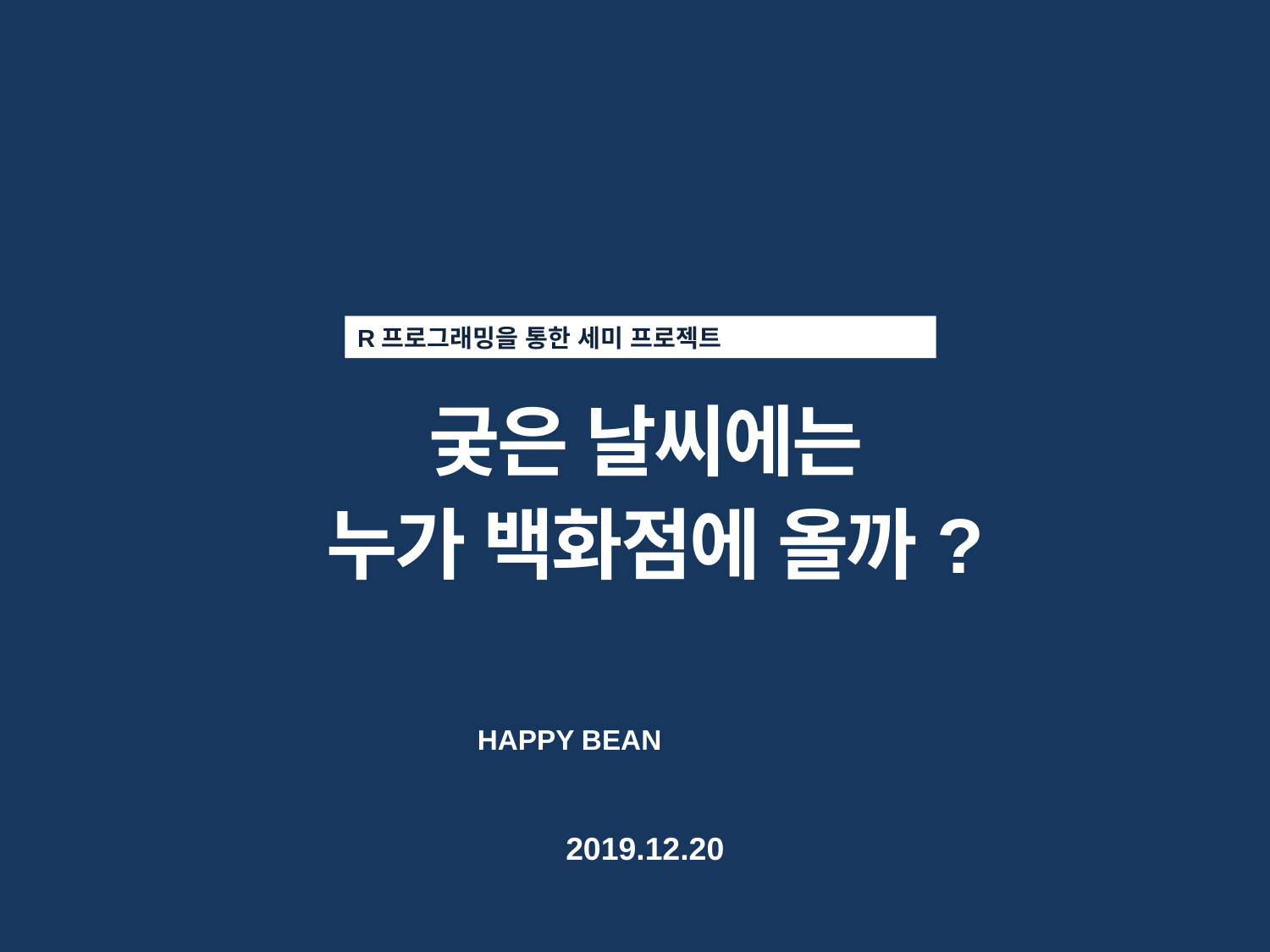

R프로그래밍을 통한 세미 프로젝트
 궂은 날씨에는
 누가 백화점에 올까?

HAPPY BEAN
2019.12.20